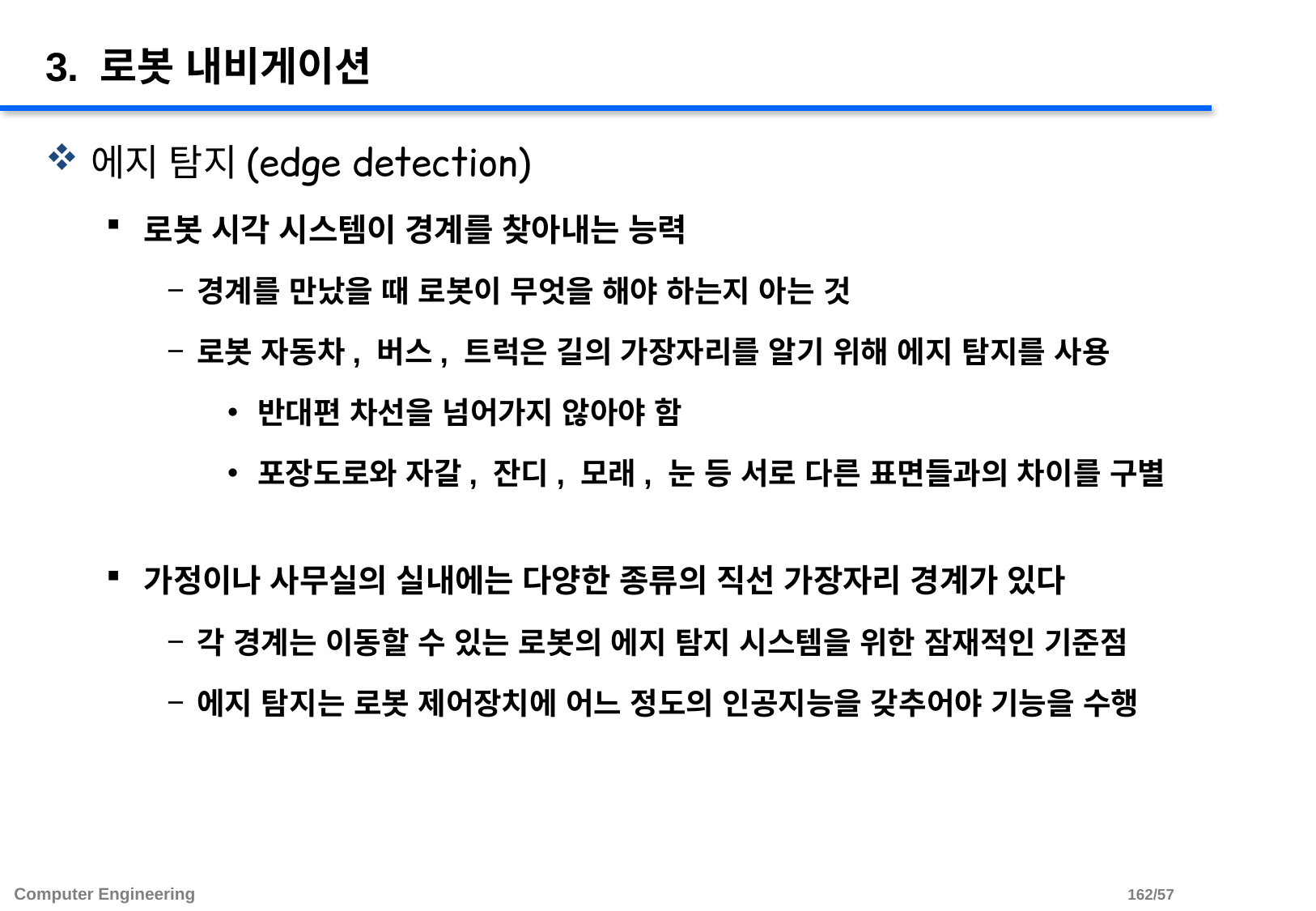

# 3. 로봇 내비게이션
에지 탐지(edge detection)
로봇 시각 시스템이 경계를 찾아내는 능력
경계를 만났을 때 로봇이 무엇을 해야 하는지 아는 것
로봇 자동차, 버스, 트럭은 길의 가장자리를 알기 위해 에지 탐지를 사용
반대편 차선을 넘어가지 않아야 함
포장도로와 자갈, 잔디, 모래, 눈 등 서로 다른 표면들과의 차이를 구별

가정이나 사무실의 실내에는 다양한 종류의 직선 가장자리 경계가 있다
각 경계는 이동할 수 있는 로봇의 에지 탐지 시스템을 위한 잠재적인 기준점
에지 탐지는 로봇 제어장치에 어느 정도의 인공지능을 갖추어야 기능을 수행